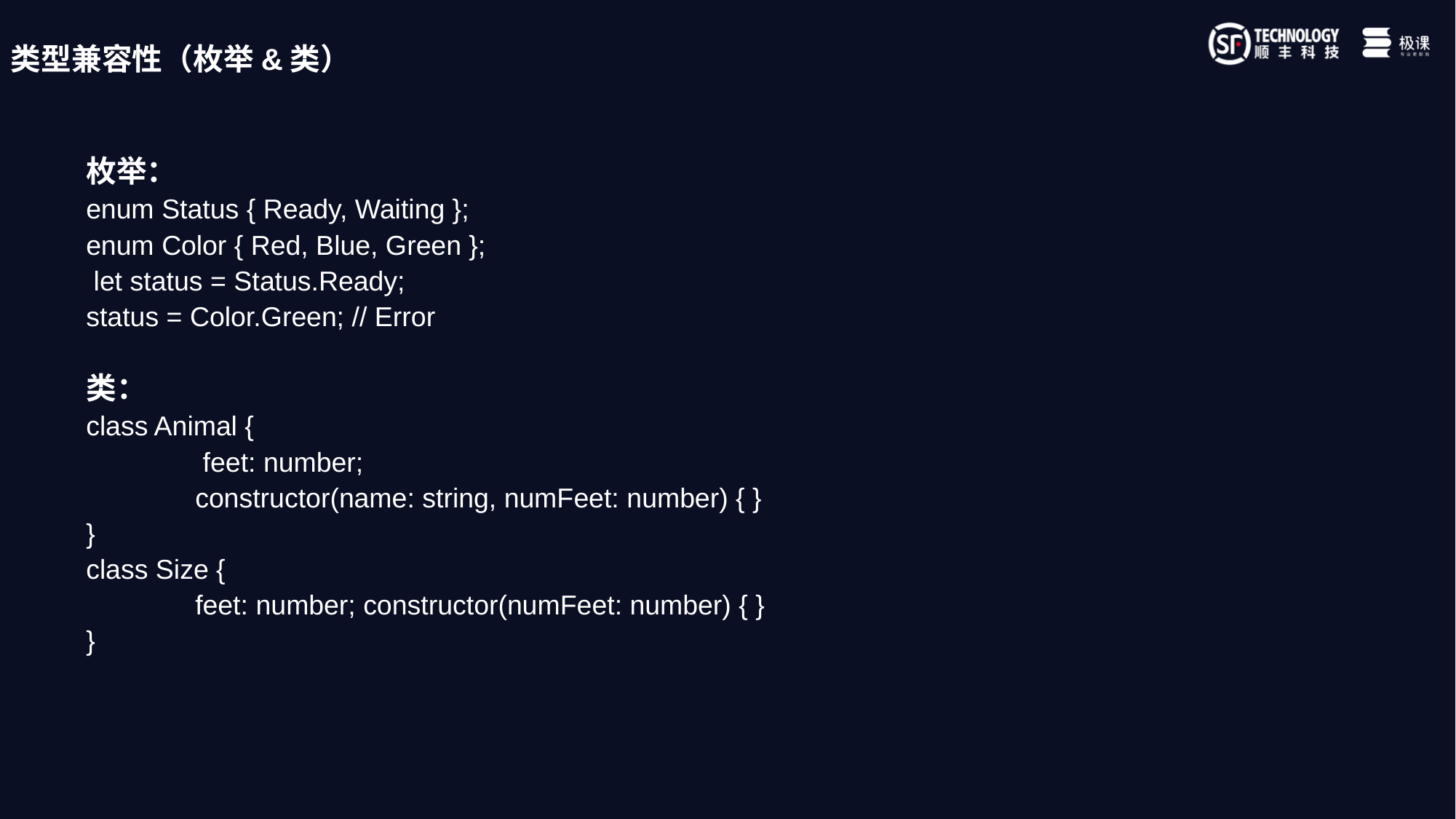

类型兼容性（枚举&类）
枚举：
enum Status { Ready, Waiting };
enum Color { Red, Blue, Green };
 let status = Status.Ready;
status = Color.Green; // Error
类：
class Animal {
	 feet: number;
	constructor(name: string, numFeet: number) { }
}
class Size {
	feet: number; constructor(numFeet: number) { }
}